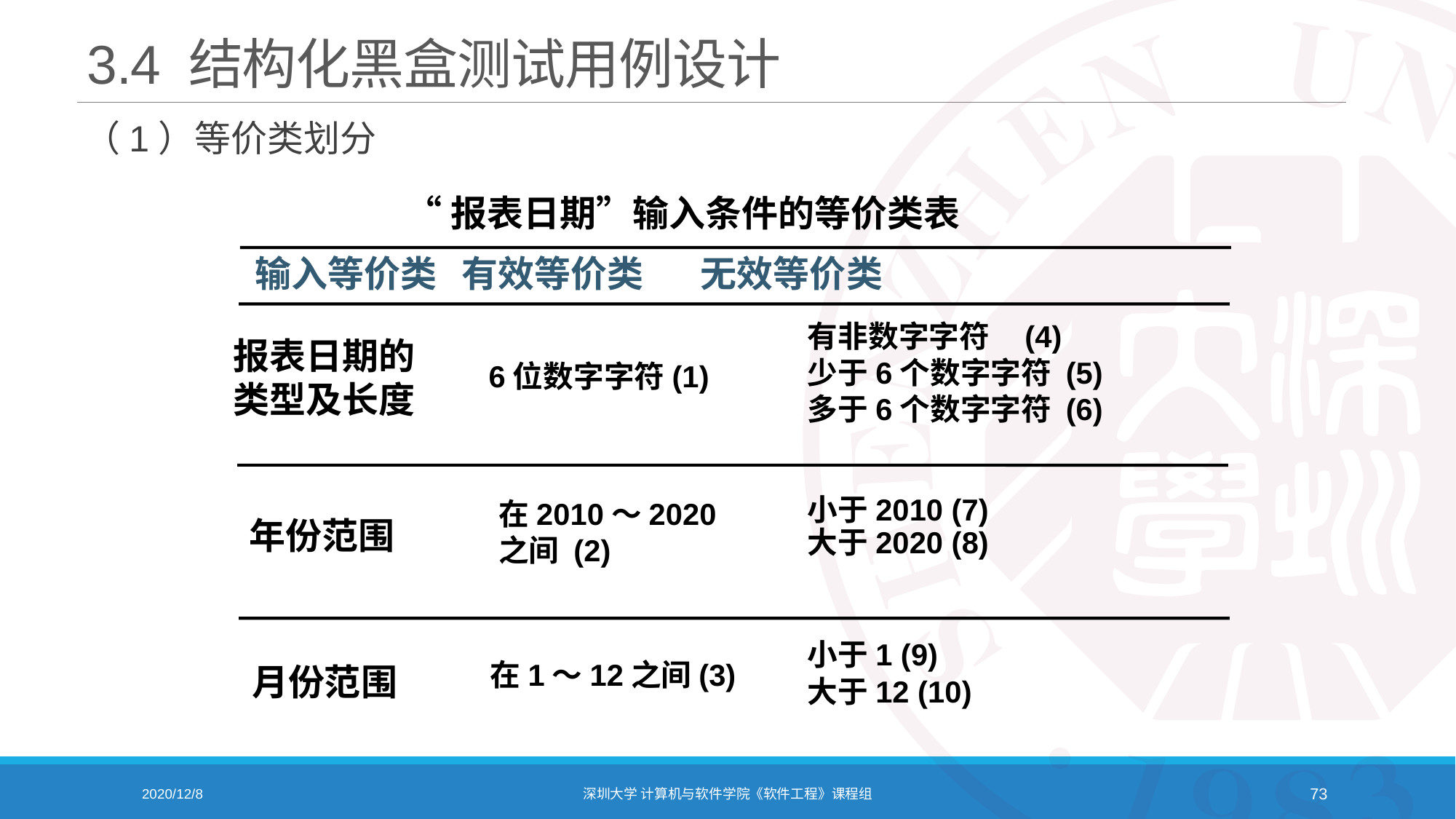

# 3.4 结构化黑盒测试用例设计
（1）等价类划分

“报表日期”输入条件的等价类表
输入等价类   有效等价类       无效等价类

有非数字字符    (4)
少于6个数字字符 (5)
多于6个数字字符 (6)
报表日期的
类型及长度
6位数字字符(1)

在2010～2020
之间 (2)
小于2010 (7)
大于2020 (8)
年份范围

小于1 (9)
大于12 (10)
在1～12之间(3)
月份范围
2020/12/8
深圳大学 计算机与软件学院《软件工程》课程组
73